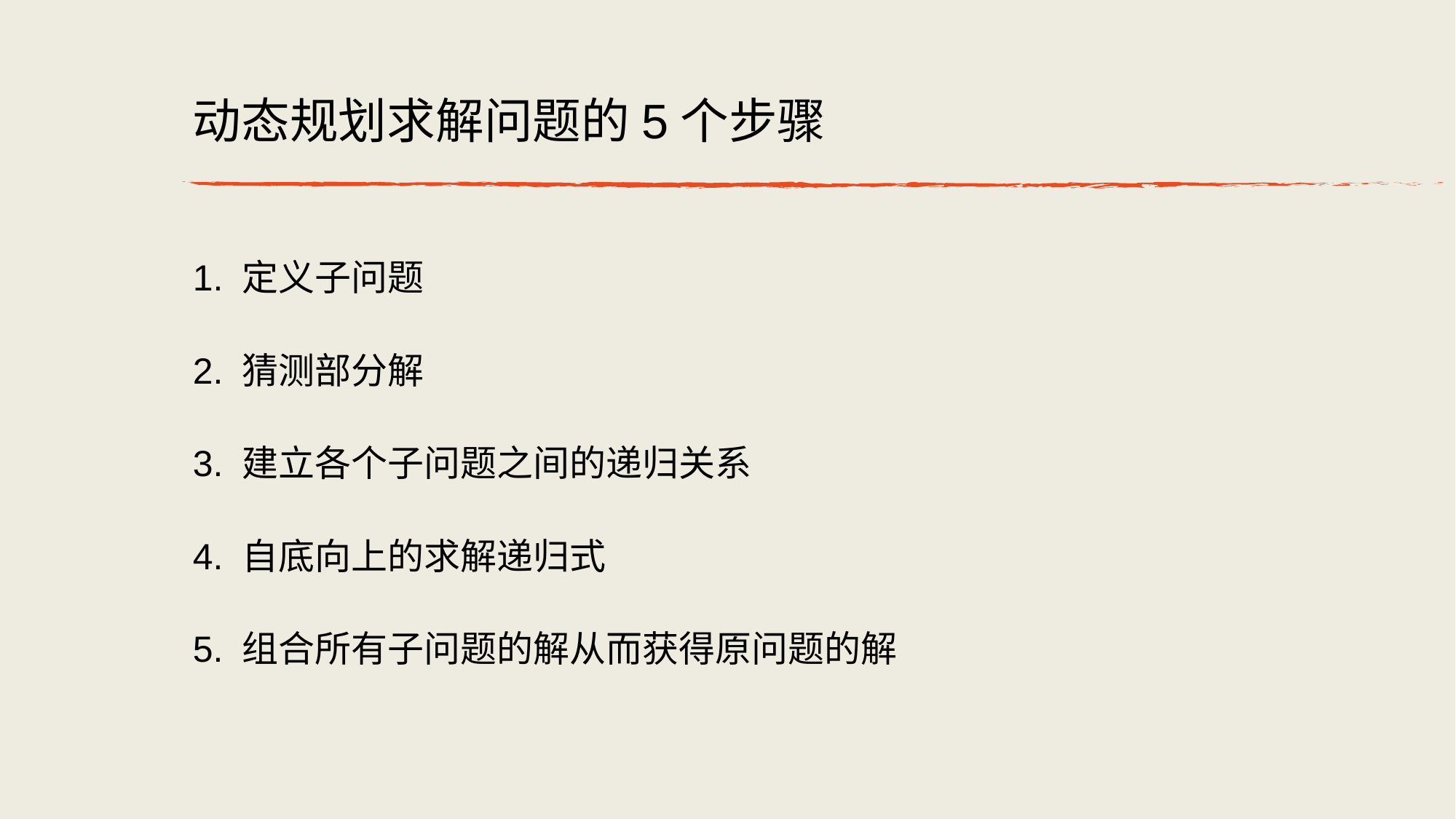

# 动态规划求解问题的5个步骤
1. 定义⼦问题
2. 猜测部分解
3. 建⽴各个⼦问题之间的递归关系
4. ⾃底向上的求解递归式
5. 组合所有⼦问题的解从⽽获得原问题的解